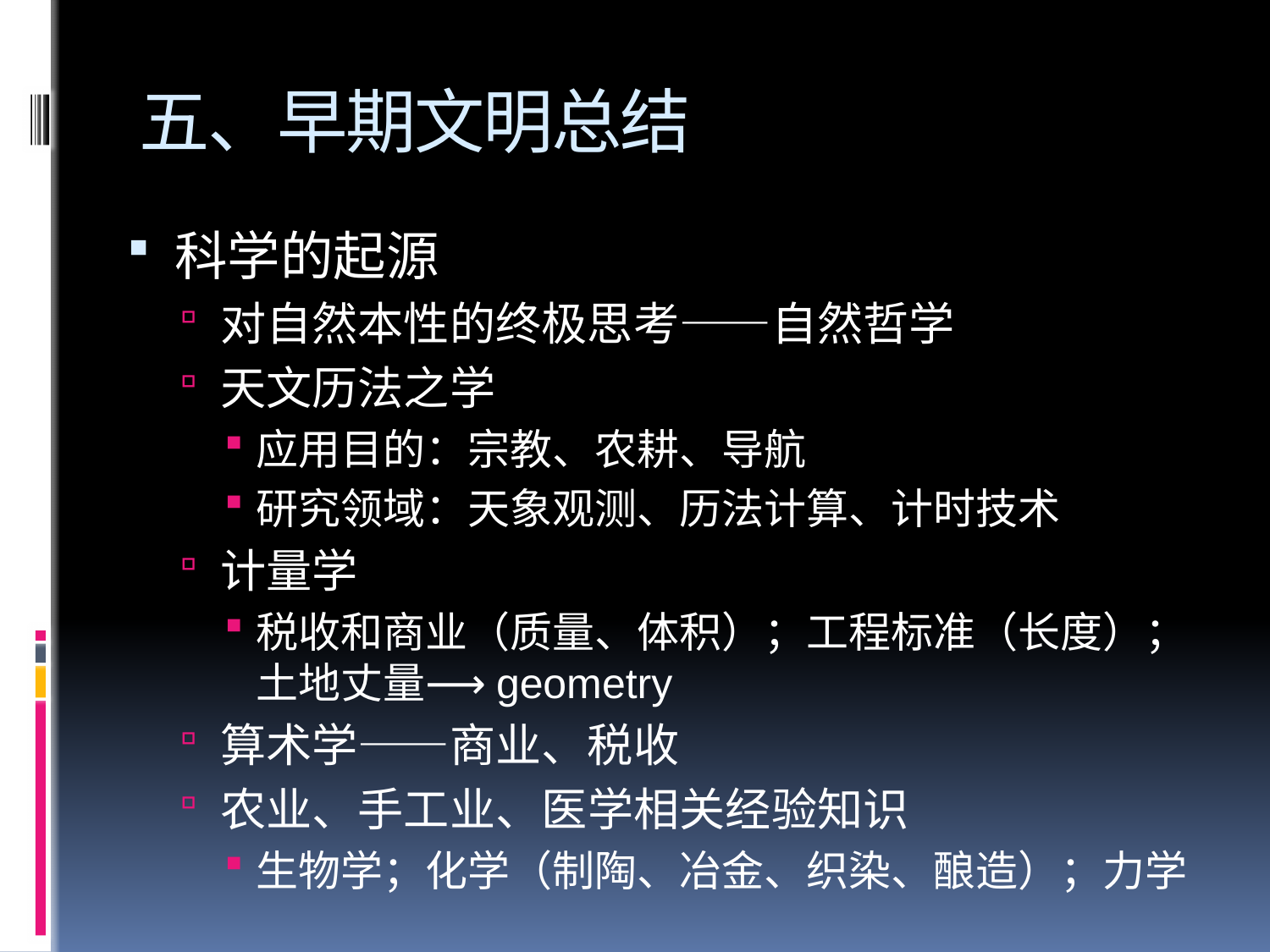

# 五、早期文明总结
科学的起源
对自然本性的终极思考——自然哲学
天文历法之学
应用目的：宗教、农耕、导航
研究领域：天象观测、历法计算、计时技术
计量学
税收和商业（质量、体积）；工程标准（长度）；土地丈量⟶geometry
算术学——商业、税收
农业、手工业、医学相关经验知识
生物学；化学（制陶、冶金、织染、酿造）；力学